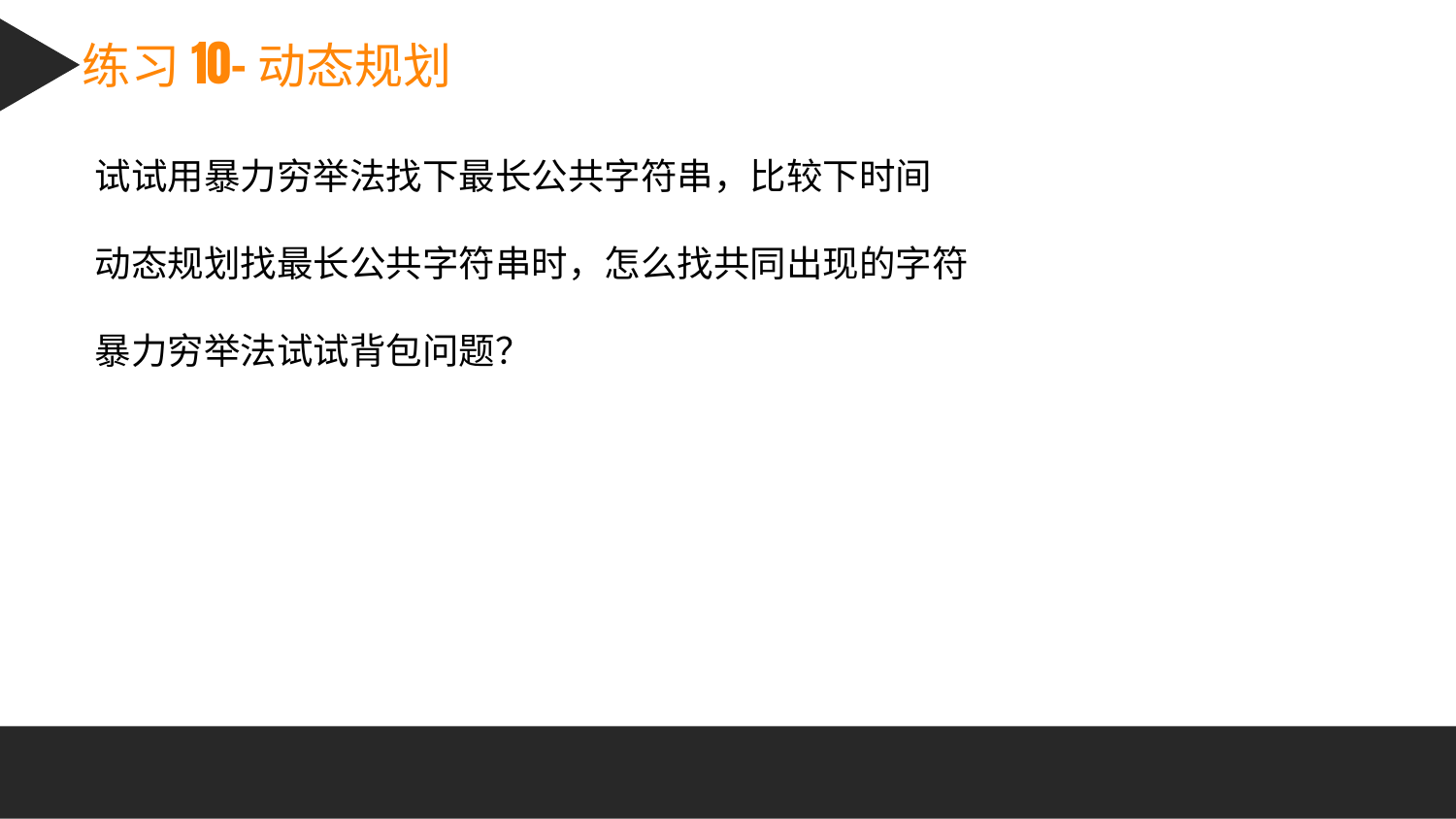

练习10-动态规划
试试用暴力穷举法找下最长公共字符串，比较下时间

动态规划找最长公共字符串时，怎么找共同出现的字符

暴力穷举法试试背包问题？